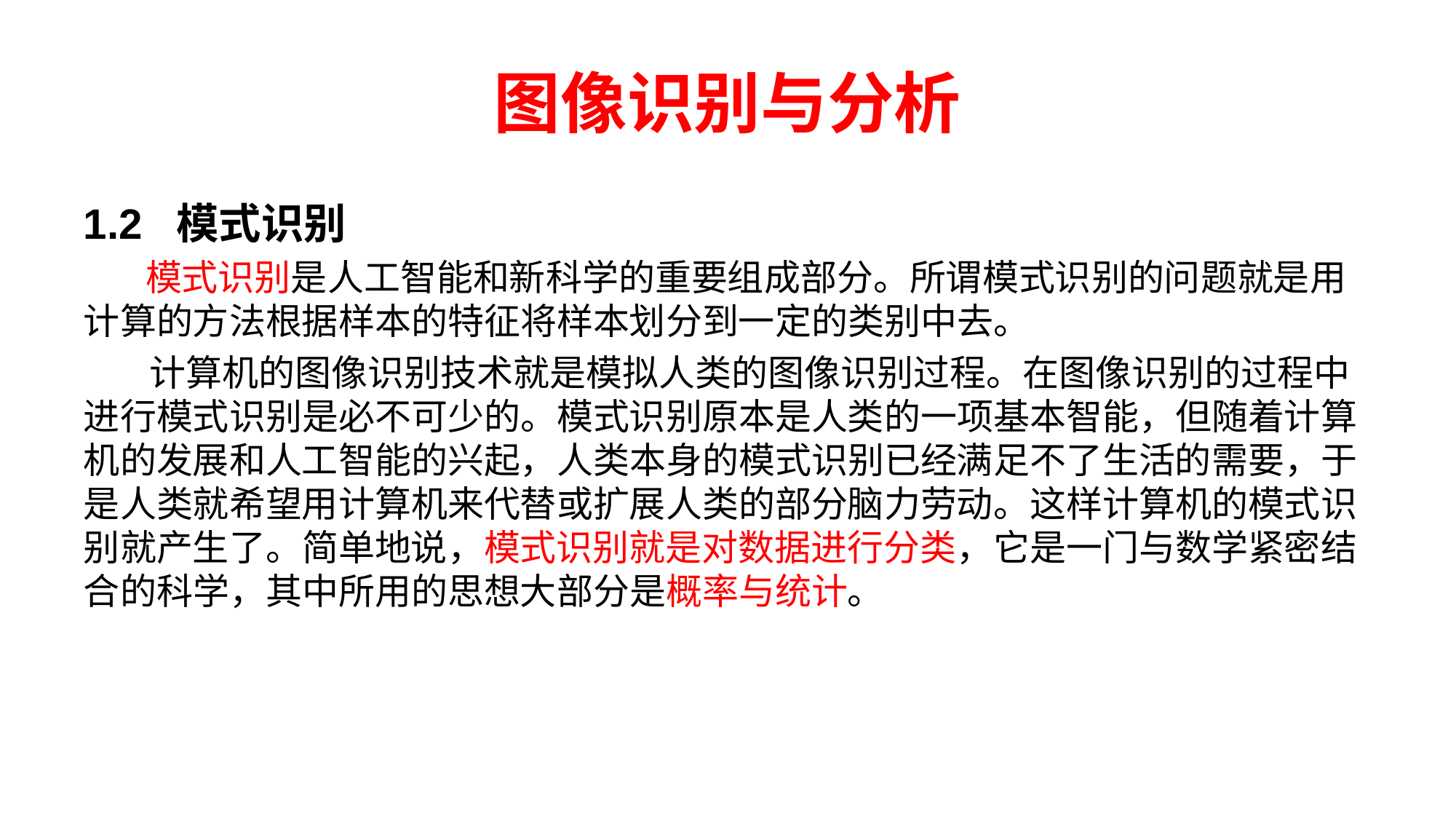

# 图像识别与分析
1.2  模式识别
        模式识别是人工智能和新科学的重要组成部分。所谓模式识别的问题就是用计算的方法根据样本的特征将样本划分到一定的类别中去。
       计算机的图像识别技术就是模拟人类的图像识别过程。在图像识别的过程中进行模式识别是必不可少的。模式识别原本是人类的一项基本智能，但随着计算机的发展和人工智能的兴起，人类本身的模式识别已经满足不了生活的需要，于是人类就希望用计算机来代替或扩展人类的部分脑力劳动。这样计算机的模式识别就产生了。简单地说，模式识别就是对数据进行分类，它是一门与数学紧密结合的科学，其中所用的思想大部分是概率与统计。